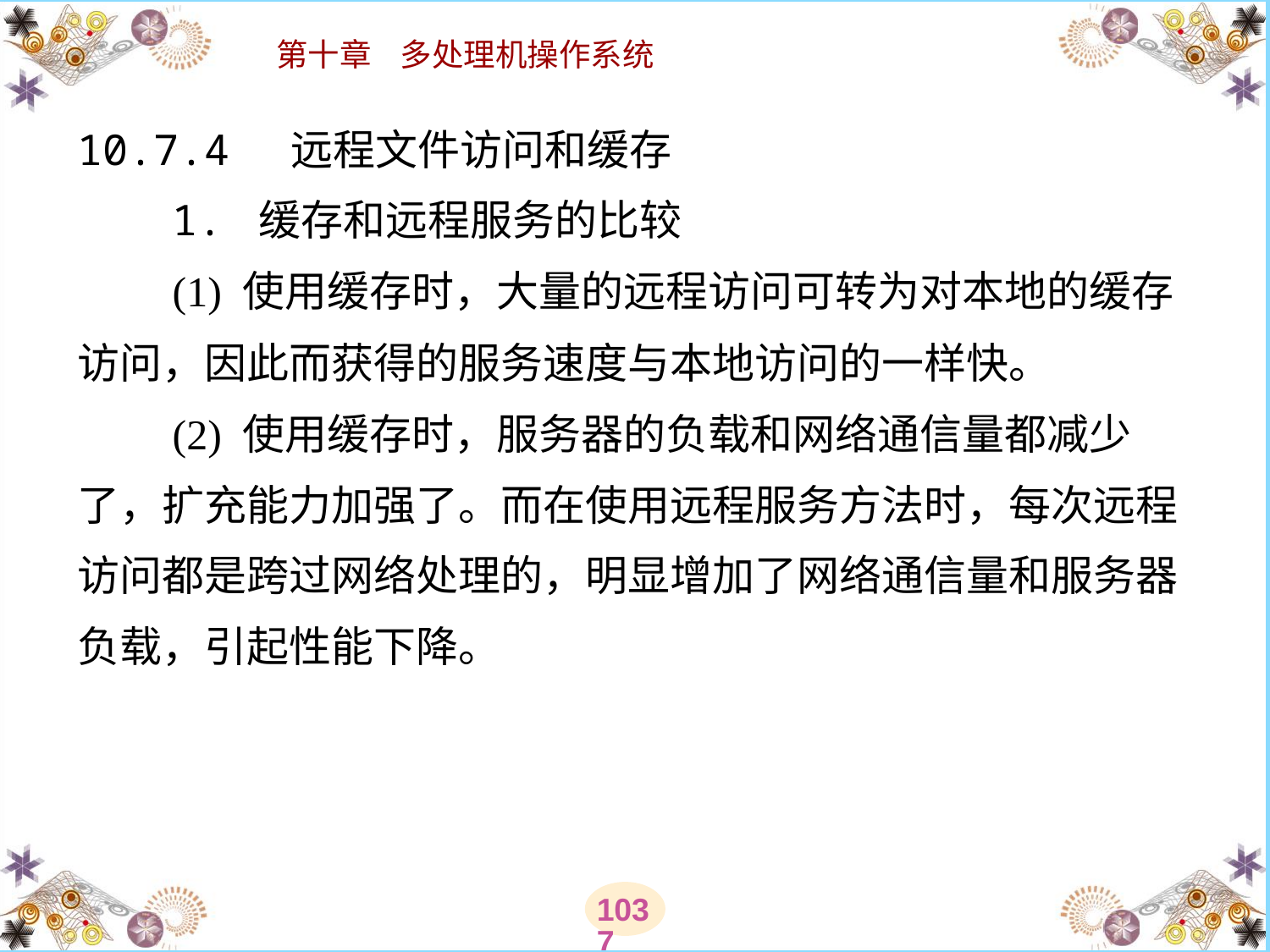

# 10.7.4  远程文件访问和缓存 　　1. 缓存和远程服务的比较 　　(1) 使用缓存时，大量的远程访问可转为对本地的缓存访问，因此而获得的服务速度与本地访问的一样快。 　　(2) 使用缓存时，服务器的负载和网络通信量都减少了，扩充能力加强了。而在使用远程服务方法时，每次远程访问都是跨过网络处理的，明显增加了网络通信量和服务器负载，引起性能下降。